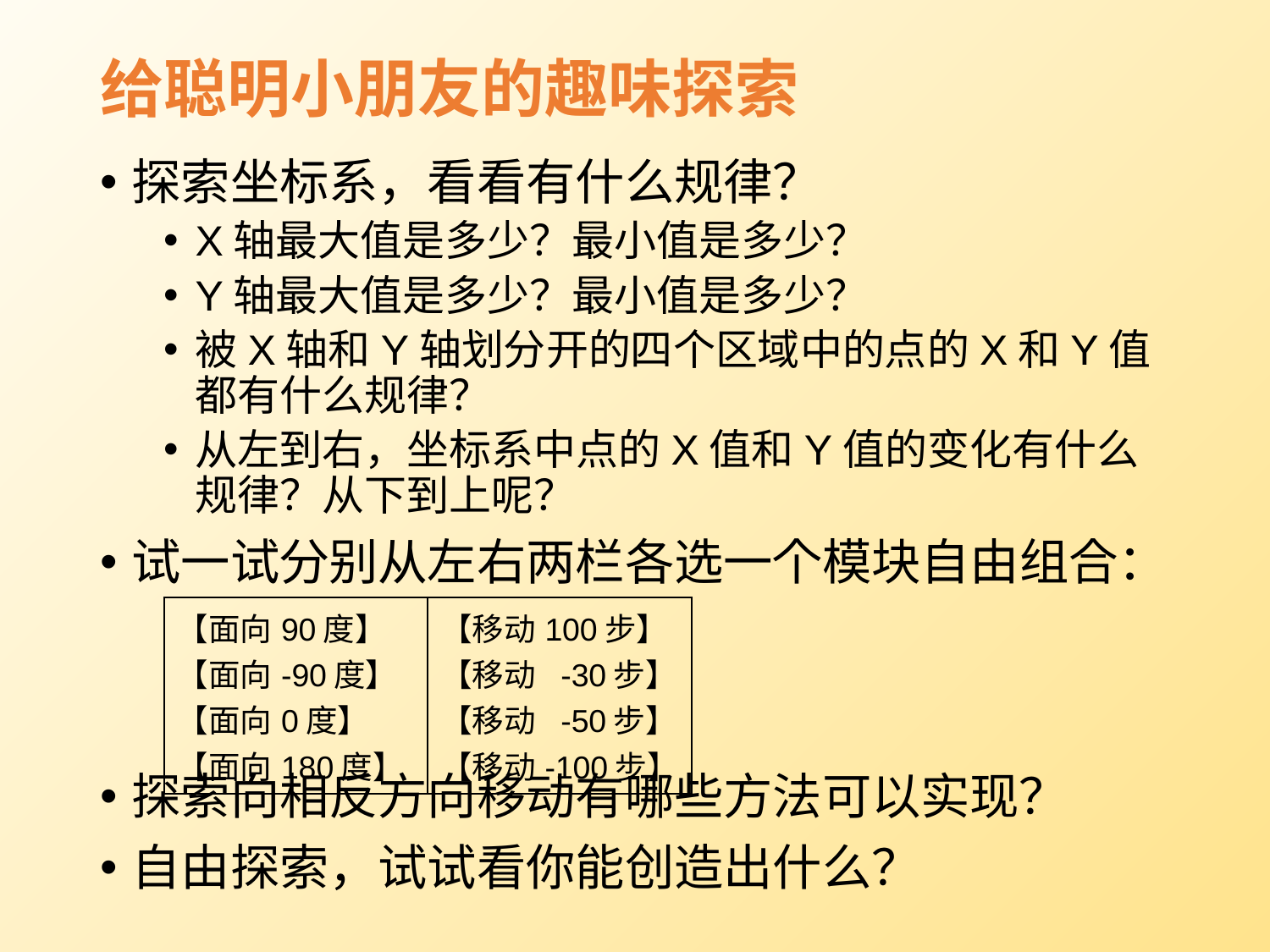

# 给聪明小朋友的趣味探索
探索坐标系，看看有什么规律？
X轴最大值是多少？最小值是多少？
Y轴最大值是多少？最小值是多少？
被X轴和Y轴划分开的四个区域中的点的X和Y值都有什么规律？
从左到右，坐标系中点的X值和Y值的变化有什么规律？从下到上呢？
试一试分别从左右两栏各选一个模块自由组合：

探索向相反方向移动有哪些方法可以实现？
自由探索，试试看你能创造出什么？
| 【面向90度】 【面向-90度】 【面向0度】 【面向180度】 | 【移动100步】 【移动 -30步】 【移动 -50步】 【移动-100步】 |
| --- | --- |